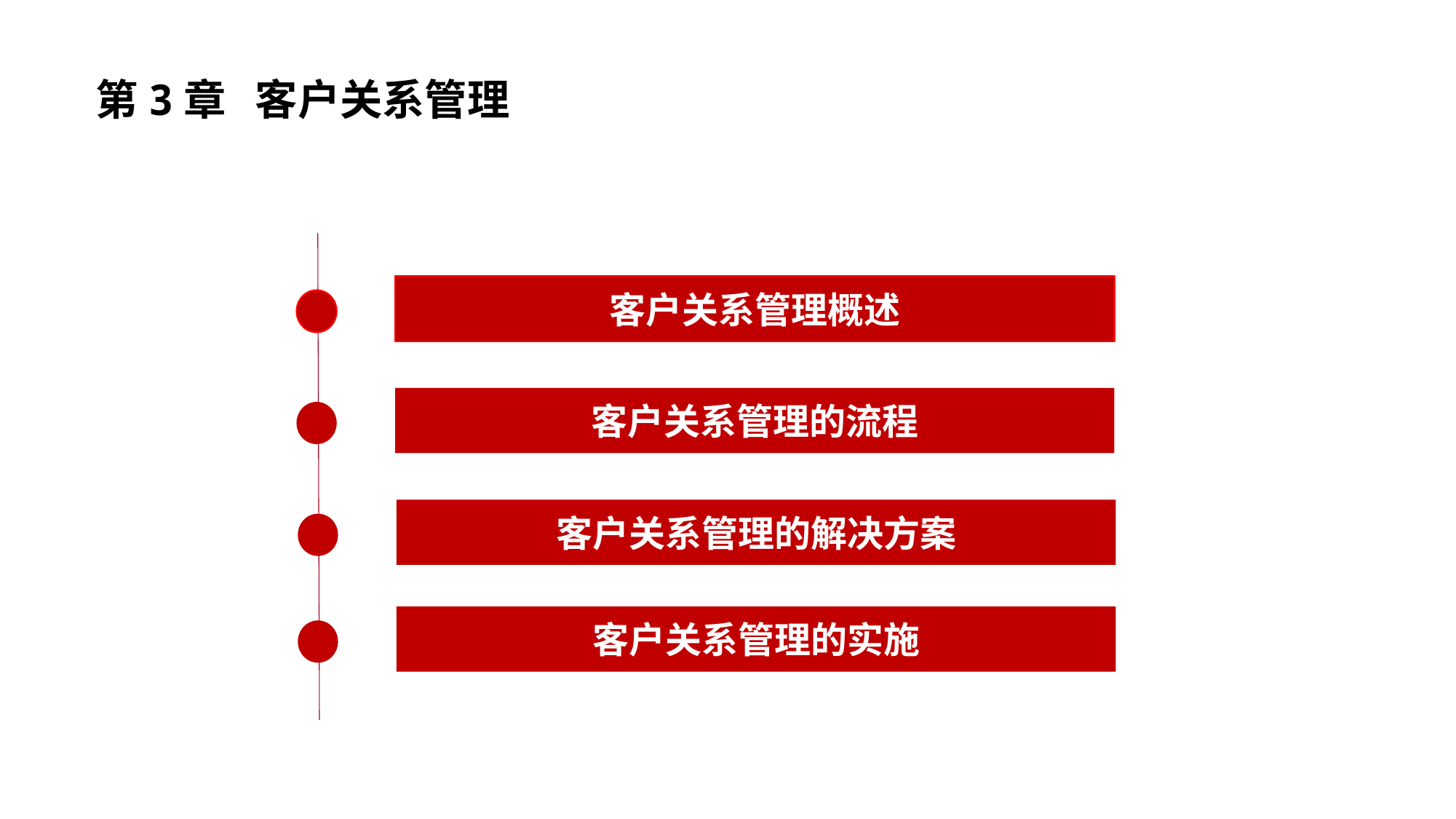

第3章   客户关系管理

客户关系管理概述

客户关系管理的流程

客户关系管理的解决方案

客户关系管理的实施